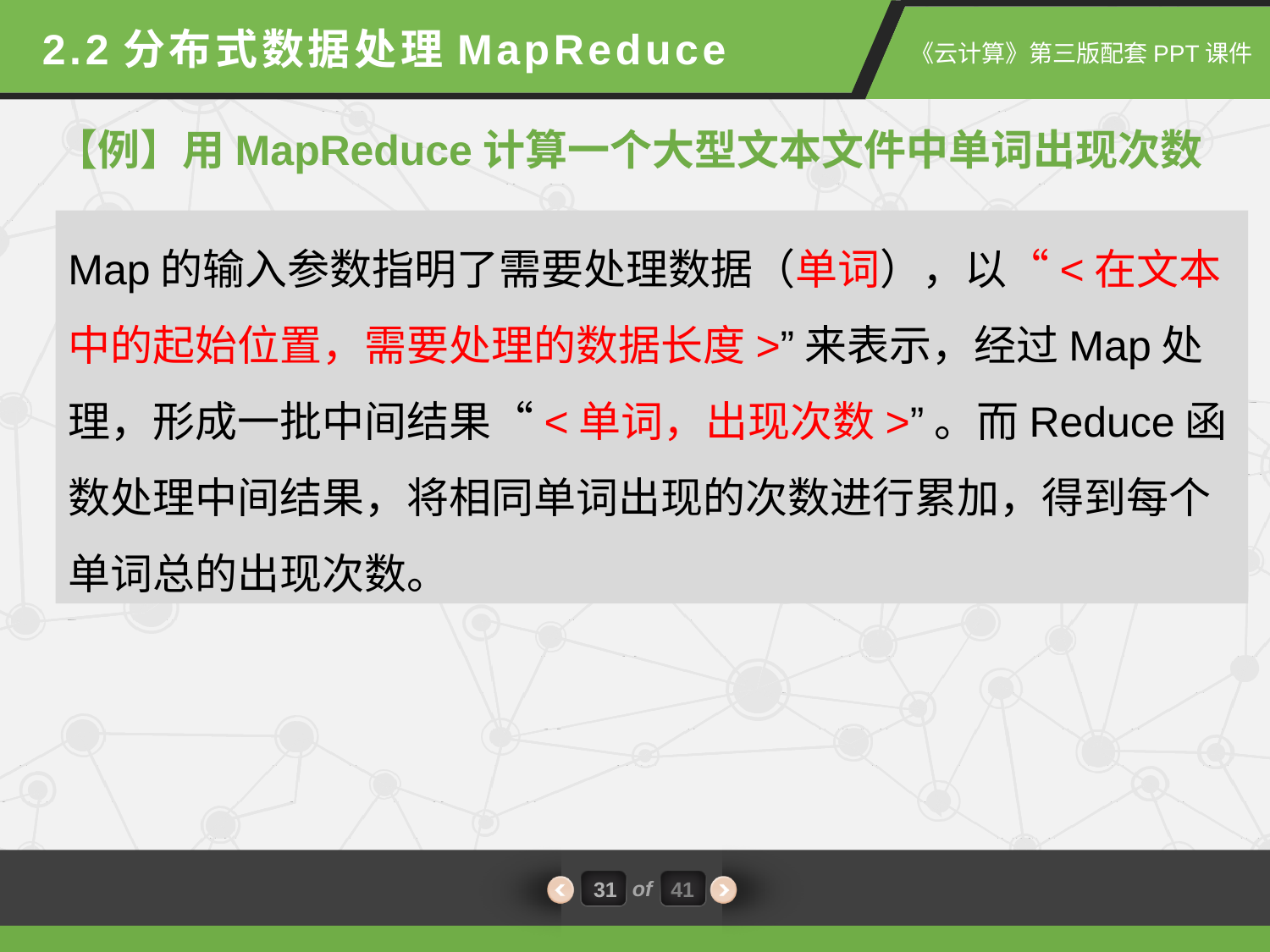

2.2分布式数据处理MapReduce
【例】用MapReduce计算一个大型文本文件中单词出现次数
Map的输入参数指明了需要处理数据（单词），以“<在文本中的起始位置，需要处理的数据长度>”来表示，经过Map处理，形成一批中间结果“<单词，出现次数>”。而Reduce函数处理中间结果，将相同单词出现的次数进行累加，得到每个单词总的出现次数。
31